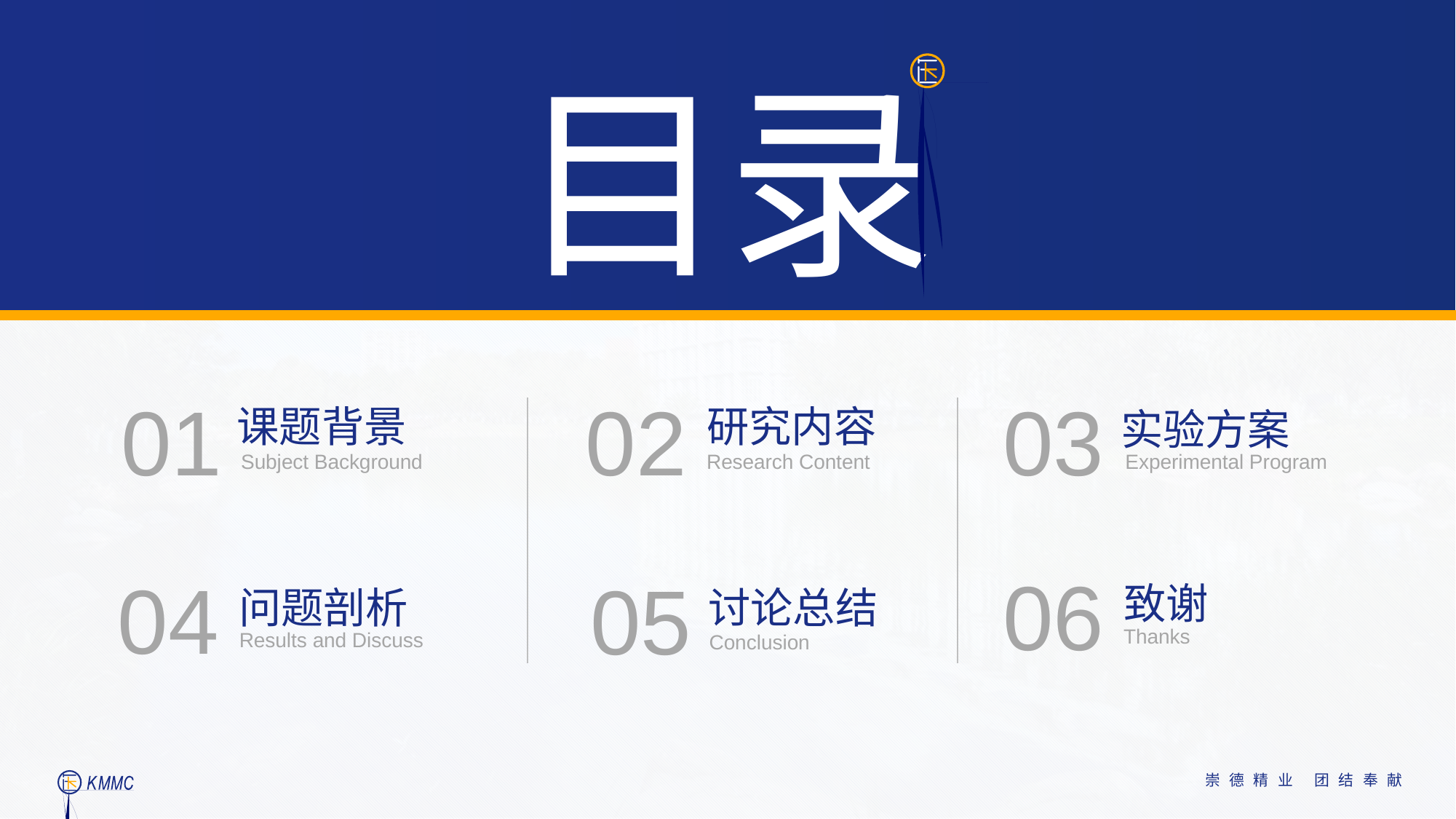

01
02
03
课题背景
研究内容
实验方案
Subject Background
Research Content
Experimental Program
06
04
05
致谢
问题剖析
讨论总结
Thanks
Results and Discuss
Conclusion